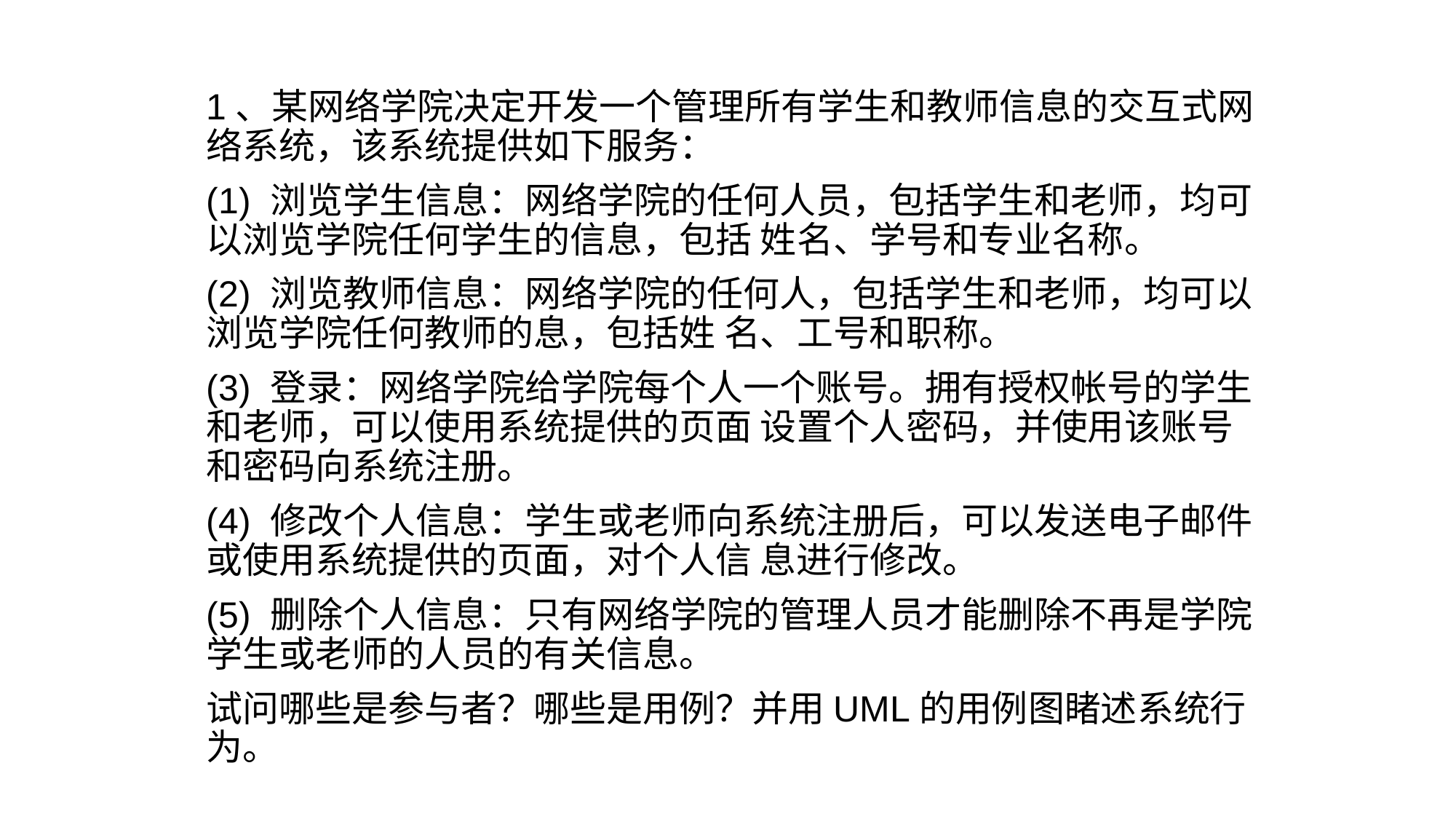

1、某网络学院决定开发一个管理所有学生和教师信息的交互式网络系统，该系统提供如下服务：
(1) 浏览学生信息：网络学院的任何人员，包括学生和老师，均可以浏览学院任何学生的信息，包括 姓名、学号和专业名称。
(2) 浏览教师信息：网络学院的任何人，包括学生和老师，均可以浏览学院任何教师的息，包括姓 名、工号和职称。
(3) 登录：网络学院给学院每个人一个账号。拥有授权帐号的学生和老师，可以使用系统提供的页面 设置个人密码，并使用该账号和密码向系统注册。
(4) 修改个人信息：学生或老师向系统注册后，可以发送电子邮件或使用系统提供的页面，对个人信 息进行修改。
(5) 删除个人信息：只有网络学院的管理人员才能删除不再是学院学生或老师的人员的有关信息。
试问哪些是参与者？哪些是用例？并用UML的用例图睹述系统行为。